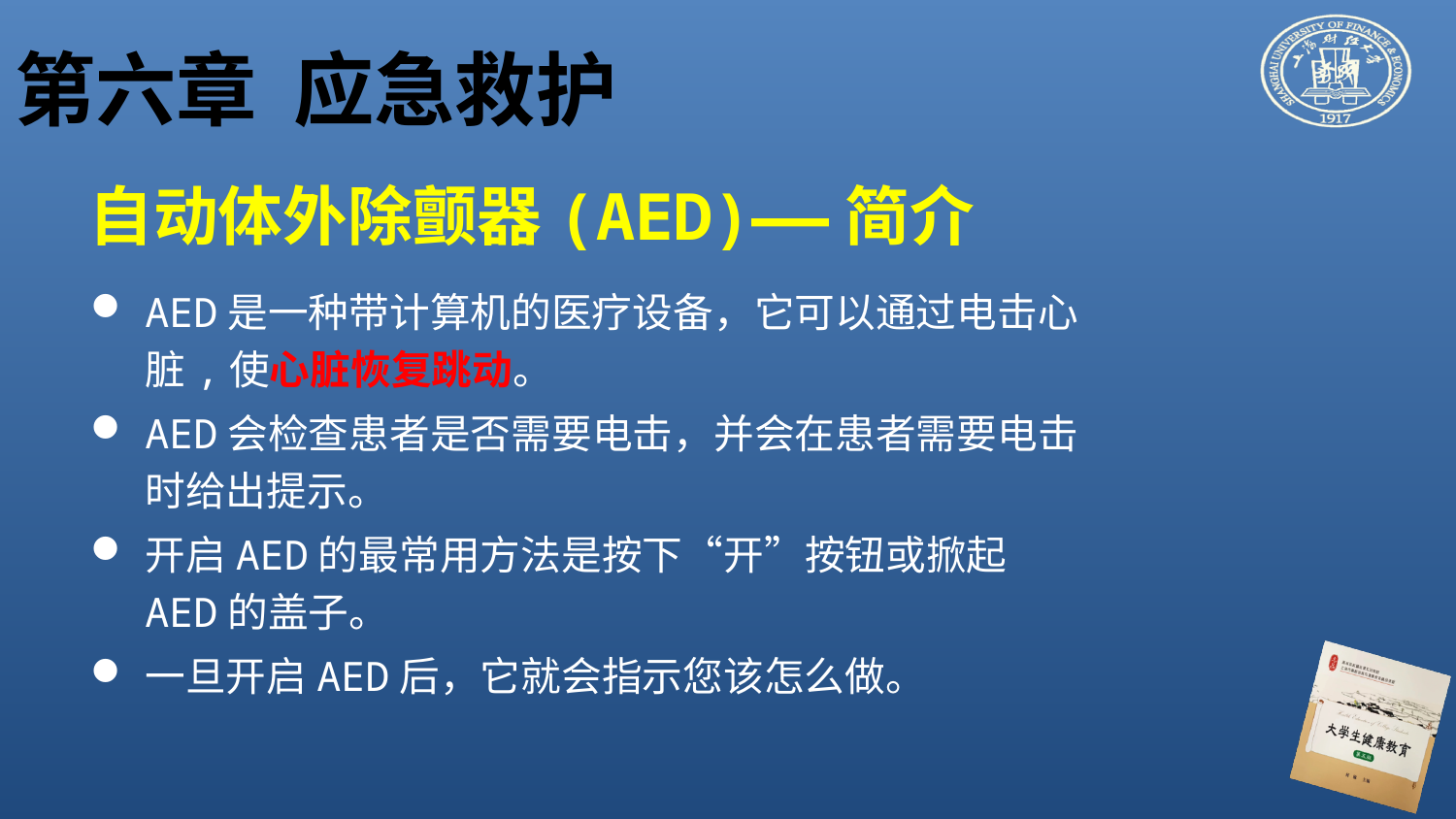

# 第六章  应急救护
自动体外除颤器(AED)——简介
AED是一种带计算机的医疗设备，它可以通过电击心脏,使心脏恢复跳动。
AED会检查患者是否需要电击，并会在患者需要电击时给出提示。
开启AED的最常用方法是按下“开”按钮或掀起AED的盖子。
一旦开启AED后，它就会指示您该怎么做。